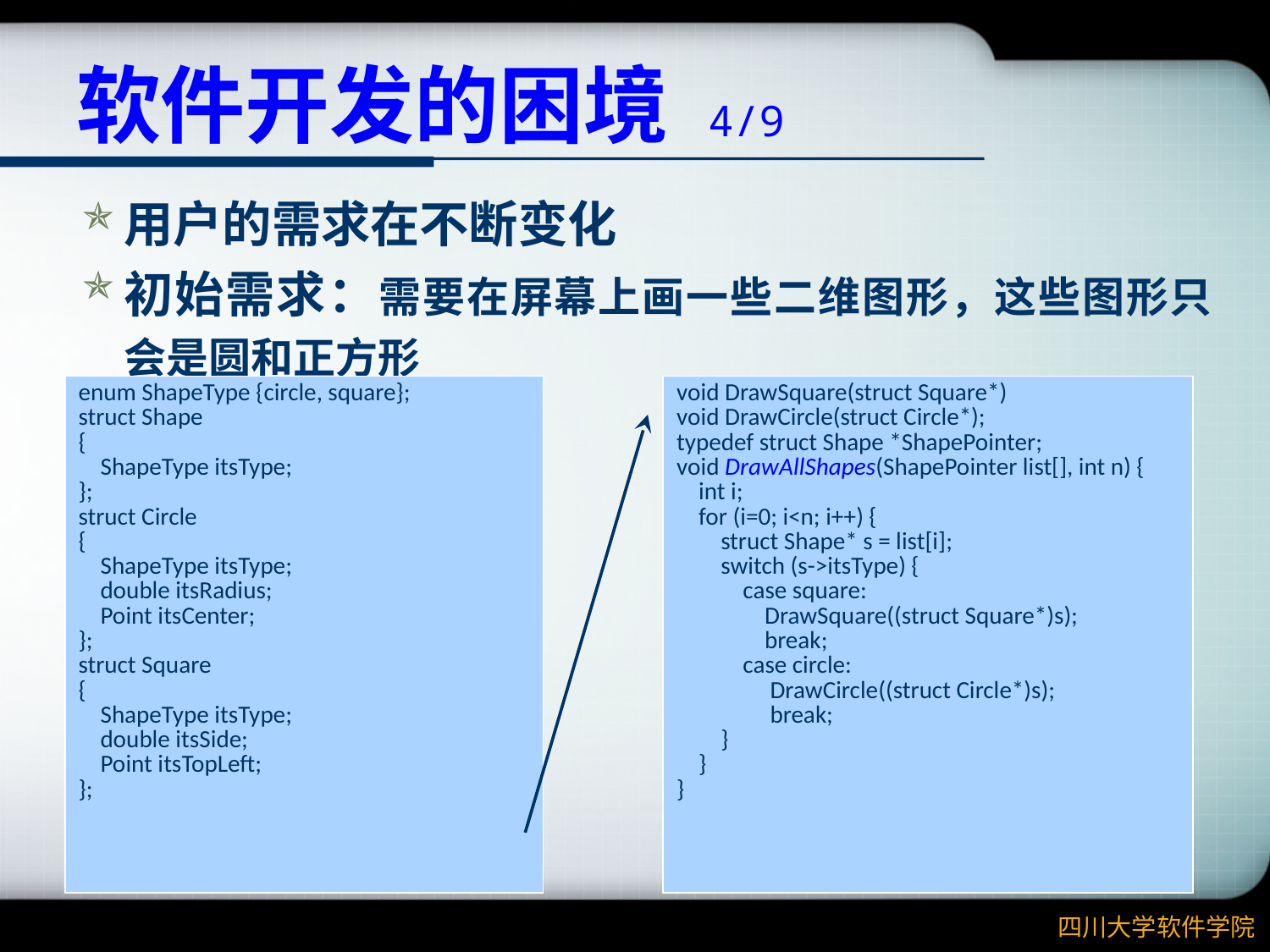

# 软件开发的困境 4/9
用户的需求在不断变化
初始需求：需要在屏幕上画一些二维图形，这些图形只会是圆和正方形
| enum ShapeType {circle, square}; struct Shape { ShapeType itsType; }; struct Circle { ShapeType itsType; double itsRadius; Point itsCenter; }; struct Square { ShapeType itsType; double itsSide; Point itsTopLeft; }; |
| --- |
| void DrawSquare(struct Square\*) void DrawCircle(struct Circle\*); typedef struct Shape \*ShapePointer; void DrawAllShapes(ShapePointer list[], int n) { int i; for (i=0; i<n; i++) { struct Shape\* s = list[i]; switch (s->itsType) { case square: DrawSquare((struct Square\*)s); break; case circle: DrawCircle((struct Circle\*)s); break; } } } |
| --- |